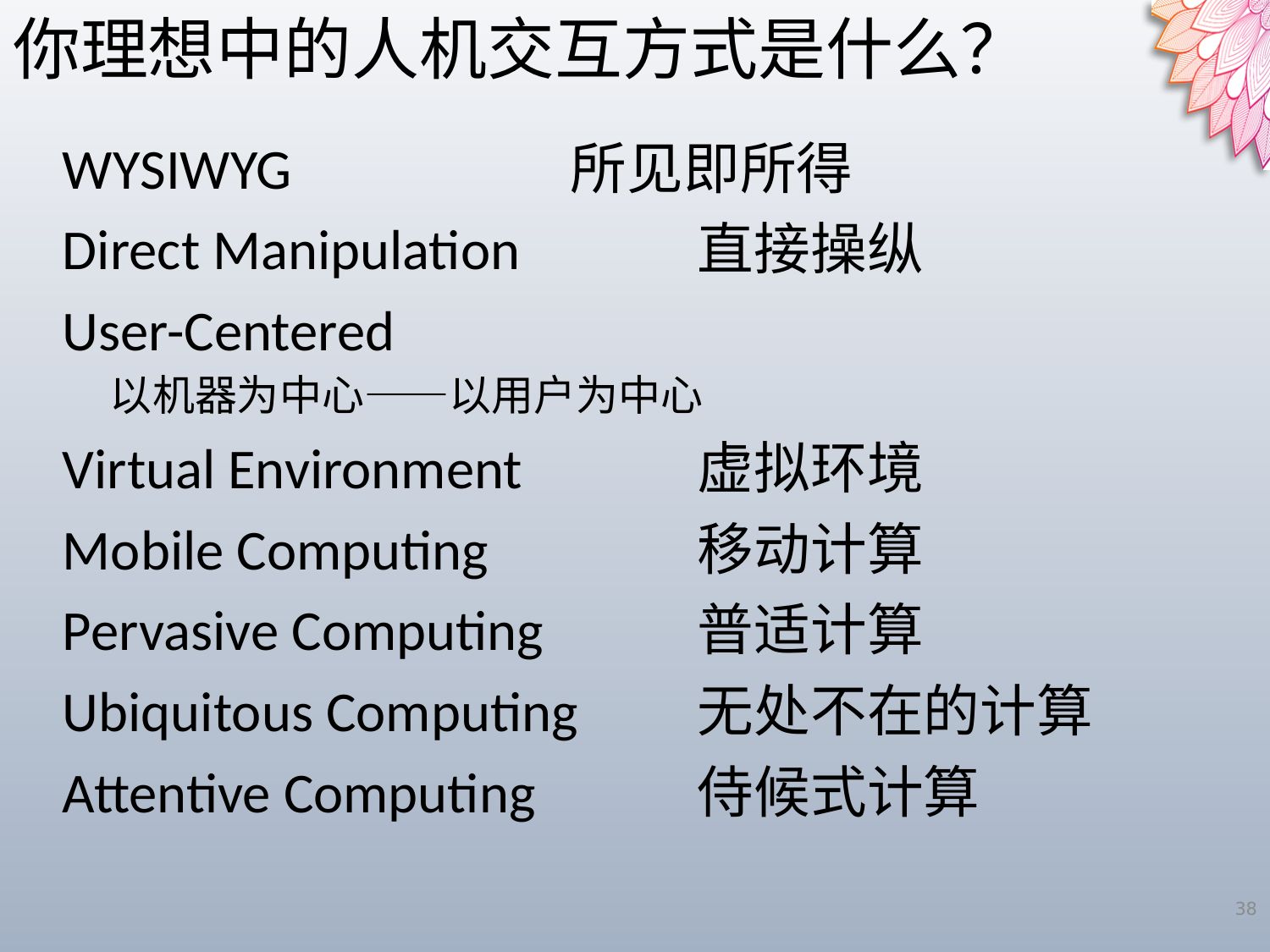

你理想中的人机交互方式是什么？
WYSIWYG			所见即所得
Direct Manipulation		直接操纵
User-Centered
以机器为中心——以用户为中心
Virtual Environment		虚拟环境
Mobile Computing 		移动计算
Pervasive Computing		普适计算
Ubiquitous Computing	无处不在的计算
Attentive Computing 		侍候式计算
38